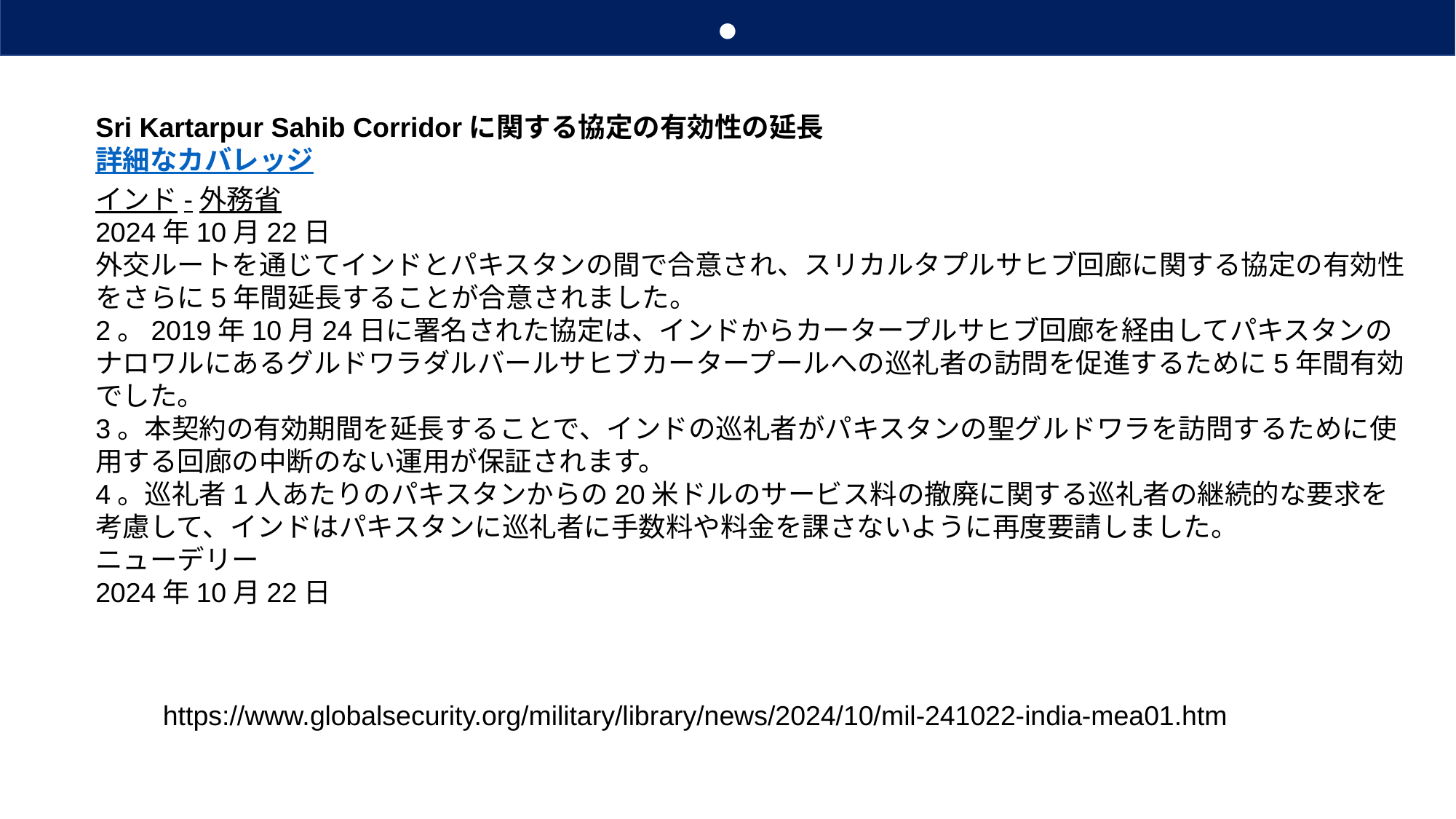

●
Sri Kartarpur Sahib Corridorに関する協定の有効性の延長
詳細なカバレッジ
インド-外務省
2024年10月22日
外交ルートを通じてインドとパキスタンの間で合意され、スリカルタプルサヒブ回廊に関する協定の有効性をさらに5年間延長することが合意されました。
2。2019年10月24日に署名された協定は、インドからカータープルサヒブ回廊を経由してパキスタンのナロワルにあるグルドワラダルバールサヒブカータープールへの巡礼者の訪問を促進するために5年間有効でした。
3。本契約の有効期間を延長することで、インドの巡礼者がパキスタンの聖グルドワラを訪問するために使用する回廊の中断のない運用が保証されます。
4。巡礼者1人あたりのパキスタンからの20米ドルのサービス料の撤廃に関する巡礼者の継続的な要求を考慮して、インドはパキスタンに巡礼者に手数料や料金を課さないように再度要請しました。
ニューデリー
2024年10月22日
https://www.globalsecurity.org/military/library/news/2024/10/mil-241022-india-mea01.htm